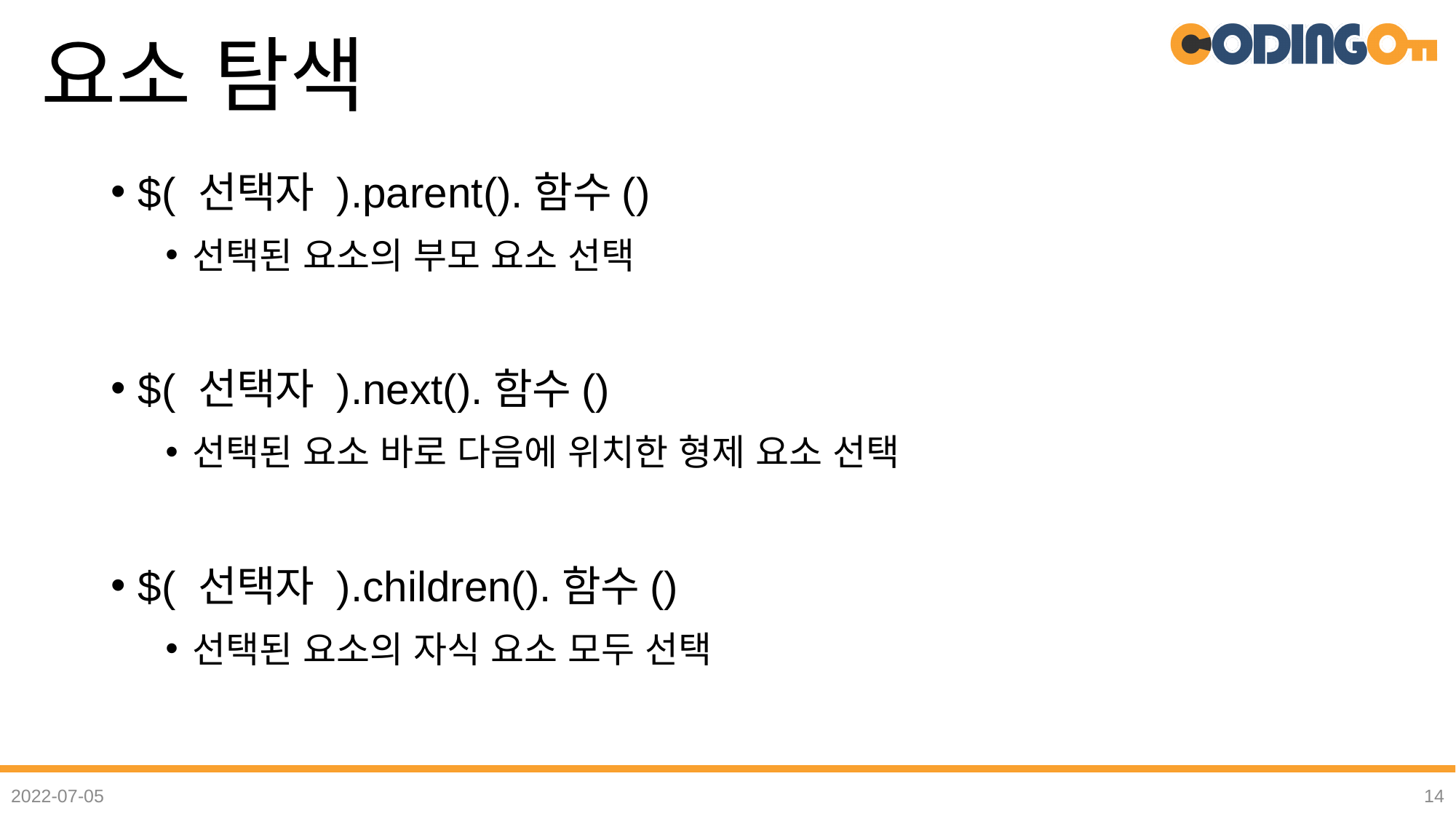

# 요소 탐색
$( 선택자 ).parent().함수()
선택된 요소의 부모 요소 선택

$( 선택자 ).next().함수()
선택된 요소 바로 다음에 위치한 형제 요소 선택

$( 선택자 ).children().함수()
선택된 요소의 자식 요소 모두 선택
2022-07-05
14